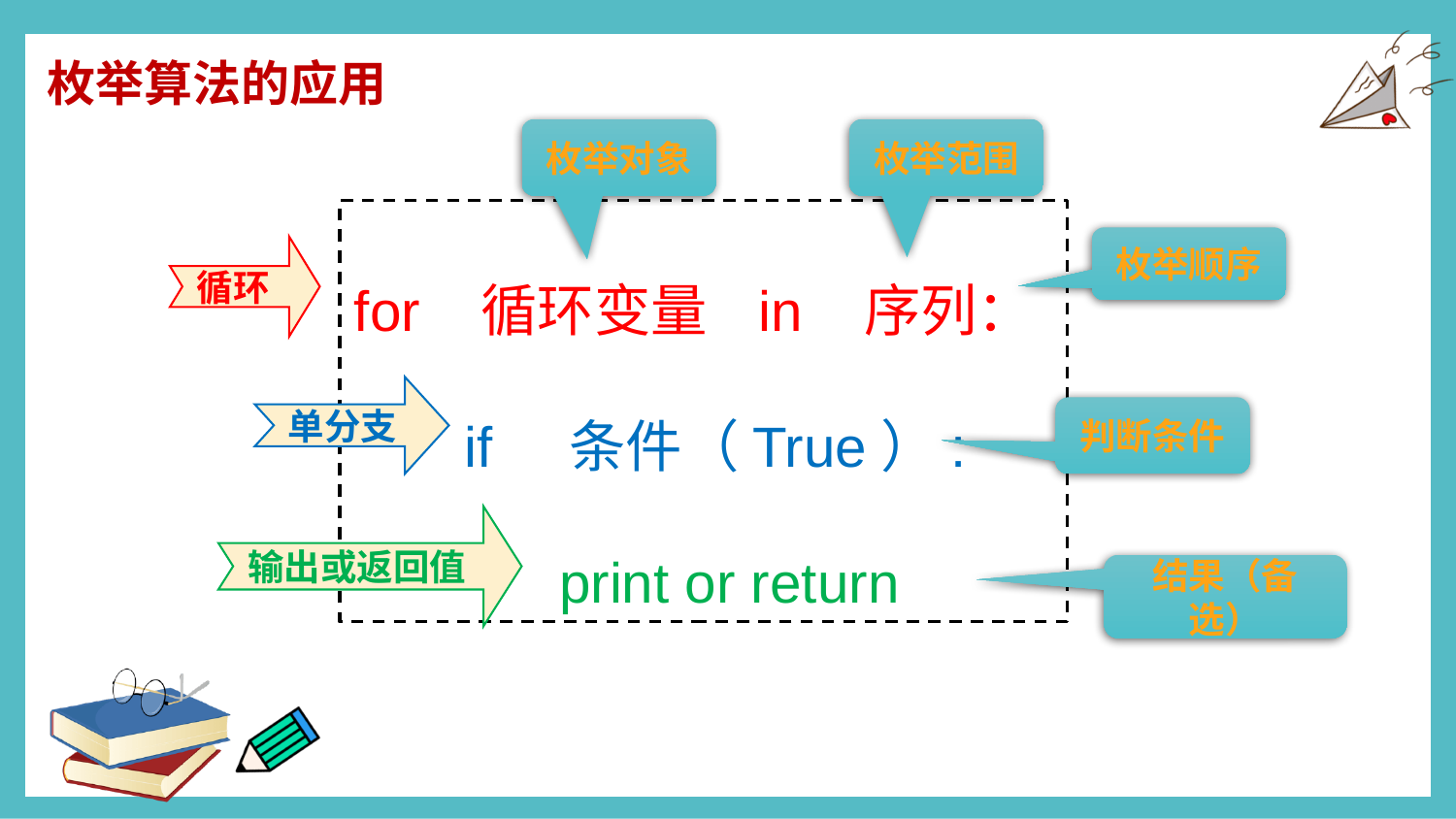

枚举算法的应用
枚举对象
枚举范围
for   循环变量   in   序列：
       if    条件（True）:
             print or return
枚举顺序
循环
单分支
判断条件
输出或返回值
结果（备选）